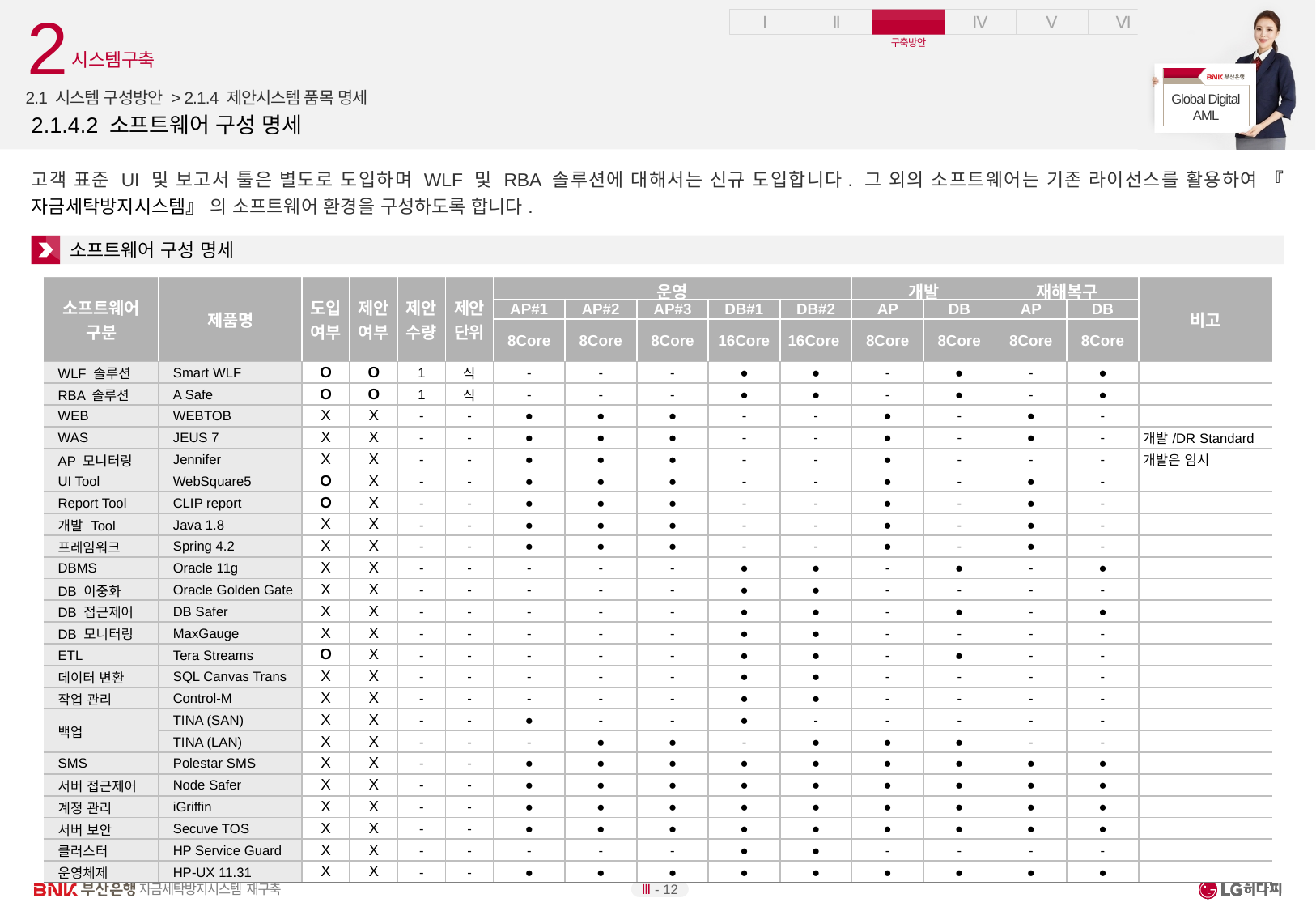

2
시스템구축
2.1 시스템 구성방안 > 2.1.4 제안시스템 품목 명세
# 2.1.4.2 소프트웨어 구성 명세
고객 표준 UI 및 보고서 툴은 별도로 도입하며 WLF 및 RBA 솔루션에 대해서는 신규 도입합니다. 그 외의 소프트웨어는 기존 라이선스를 활용하여 『자금세탁방지시스템』 의 소프트웨어 환경을 구성하도록 합니다.
소프트웨어 구성 명세

| 소프트웨어 구분 | 제품명 | 도입 여부 | 제안 여부 | 제안 수량 | 제안 단위 | 운영 |  |  |  |  | 개발 |  | 재해복구 |  | 비고 |
| --- | --- | --- | --- | --- | --- | --- | --- | --- | --- | --- | --- | --- | --- | --- | --- |
|  |  |  |  |  |  | AP#1 | AP#2 | AP#3 | DB#1 | DB#2 | AP | DB | AP | DB |  |
|  |  |  |  |  |  | 8Core | 8Core | 8Core | 16Core | 16Core | 8Core | 8Core | 8Core | 8Core |  |
| WLF 솔루션 | Smart WLF | O | O | 1 | 식 | - | - | - | ● | ● | - | ● | - | ● |  |
| RBA 솔루션 | A Safe | O | O | 1 | 식 | - | - | - | ● | ● | - | ● | - | ● |  |
| WEB | WEBTOB | X | X | - | - | ● | ● | ● | - | - | ● | - | ● | - |  |
| WAS | JEUS 7 | X | X | - | - | ● | ● | ● | - | - | ● | - | ● | - | 개발/DR Standard |
| AP 모니터링 | Jennifer | X | X | - | - | ● | ● | ● | - | - | ● | - | - | - | 개발은 임시 |
| UI Tool | WebSquare5 | O | X | - | - | ● | ● | ● | - | - | ● | - | ● | - |  |
| Report Tool | CLIP report | O | X | - | - | ● | ● | ● | - | - | ● | - | ● | - |  |
| 개발 Tool | Java 1.8 | X | X | - | - | ● | ● | ● | - | - | ● | - | ● | - |  |
| 프레임워크 | Spring 4.2 | X | X | - | - | ● | ● | ● | - | - | ● | - | ● | - |  |
| DBMS | Oracle 11g | X | X | - | - | - | - | - | ● | ● | - | ● | - | ● |  |
| DB 이중화 | Oracle Golden Gate | X | X | - | - | - | - | - | ● | ● | - | - | - | - |  |
| DB 접근제어 | DB Safer | X | X | - | - | - | - | - | ● | ● | - | ● | - | ● |  |
| DB 모니터링 | MaxGauge | X | X | - | - | - | - | - | ● | ● | - | - | - | - |  |
| ETL | Tera Streams | O | X | - | - | - | - | - | ● | ● | - | ● | - | - |  |
| 데이터 변환 | SQL Canvas Trans | X | X | - | - | - | - | - | ● | ● | - | - | - | - |  |
| 작업 관리 | Control-M | X | X | - | - | - | - | - | ● | ● | - | - | - | - |  |
| 백업 | TINA (SAN) | X | X | - | - | ● | - | - | ● | - | - | - | - | - |  |
|  | TINA (LAN) | X | X | - | - | - | ● | ● | - | ● | ● | ● | - | - |  |
| SMS | Polestar SMS | X | X | - | - | ● | ● | ● | ● | ● | ● | ● | ● | ● |  |
| 서버 접근제어 | Node Safer | X | X | - | - | ● | ● | ● | ● | ● | ● | ● | ● | ● |  |
| 계정 관리 | iGriffin | X | X | - | - | ● | ● | ● | ● | ● | ● | ● | ● | ● |  |
| 서버 보안 | Secuve TOS | X | X | - | - | ● | ● | ● | ● | ● | ● | ● | ● | ● |  |
| 클러스터 | HP Service Guard | X | X | - | - | - | - | - | ● | ● | - | - | - | - |  |
| 운영체제 | HP-UX 11.31 | X | X | - | - | ● | ● | ● | ● | ● | ● | ● | ● | ● |  |
Ⅲ - 12